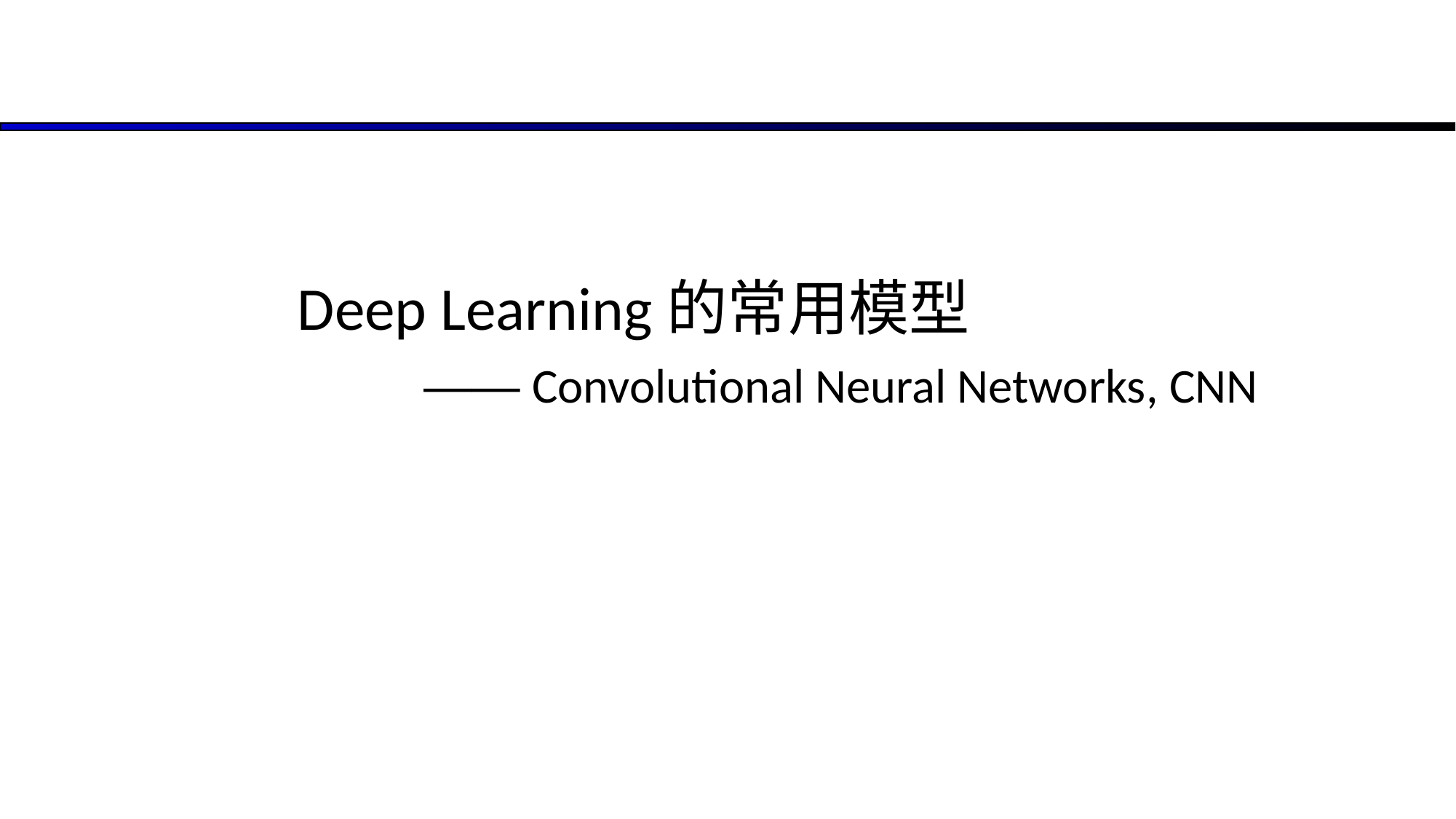

# Deep Learning的常用模型 ——Convolutional Neural Networks, CNN